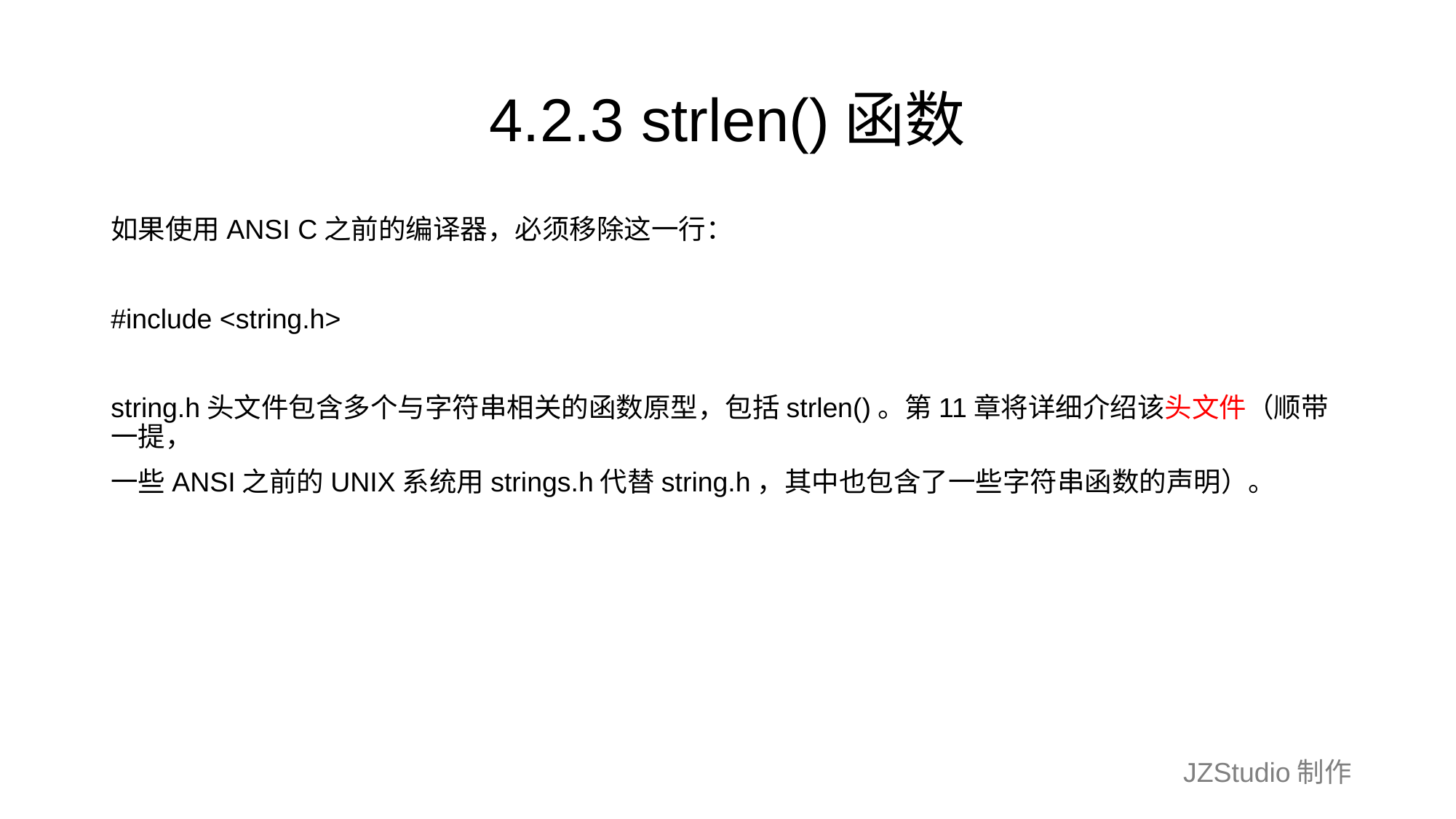

# 4.2.3 strlen()函数
如果使用ANSI C之前的编译器，必须移除这一行：

#include <string.h>

string.h头文件包含多个与字符串相关的函数原型，包括strlen()。第11章将详细介绍该头文件（顺带一提，
一些ANSI之前的UNIX系统用strings.h代替string.h，其中也包含了一些字符串函数的声明）。